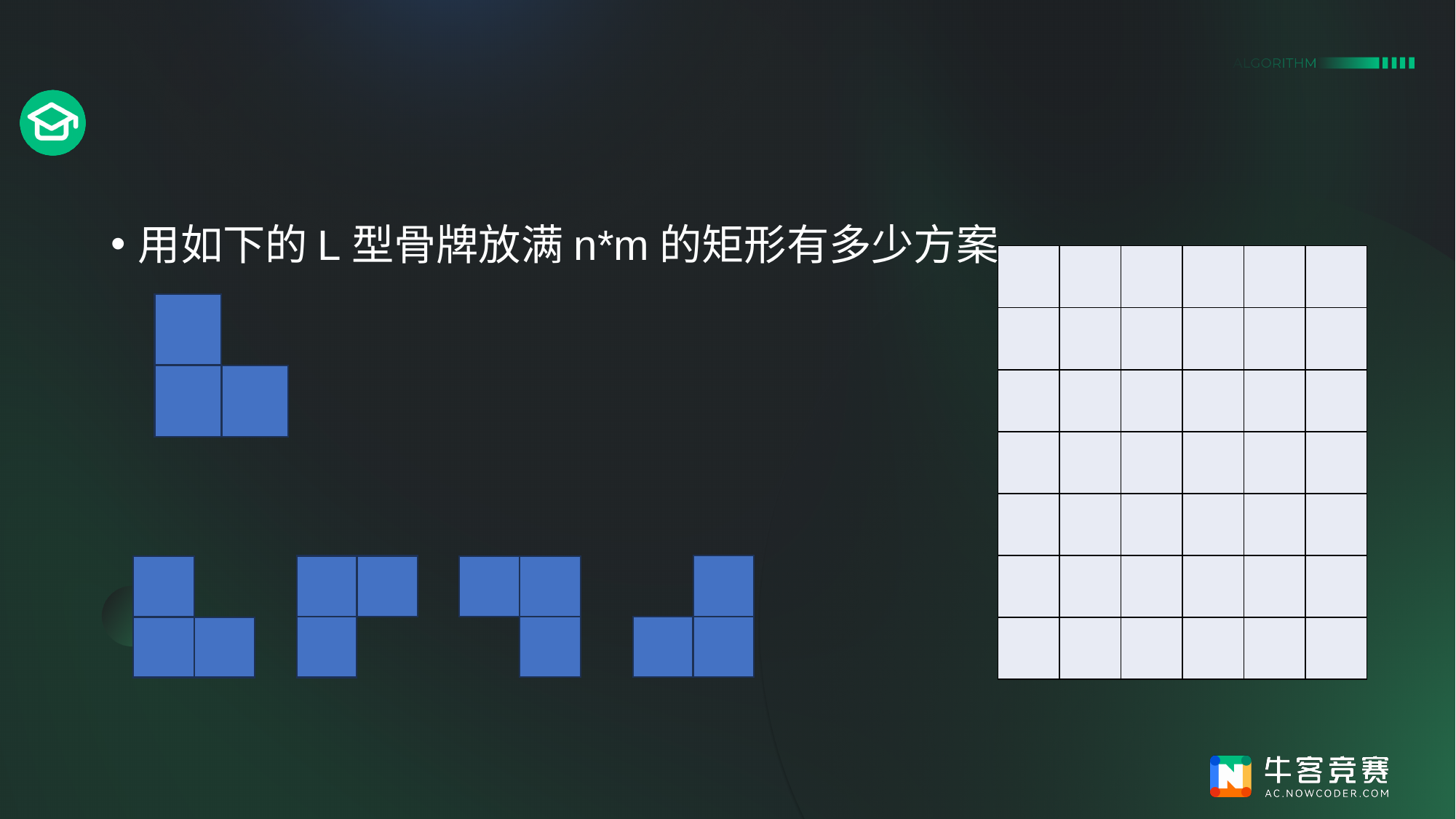

#
用如下的L型骨牌放满n*m的矩形有多少方案

|  |  |  |  |  |  |
| --- | --- | --- | --- | --- | --- |
|  |  |  |  |  |  |
|  |  |  |  |  |  |
|  |  |  |  |  |  |
|  |  |  |  |  |  |
|  |  |  |  |  |  |
|  |  |  |  |  |  |